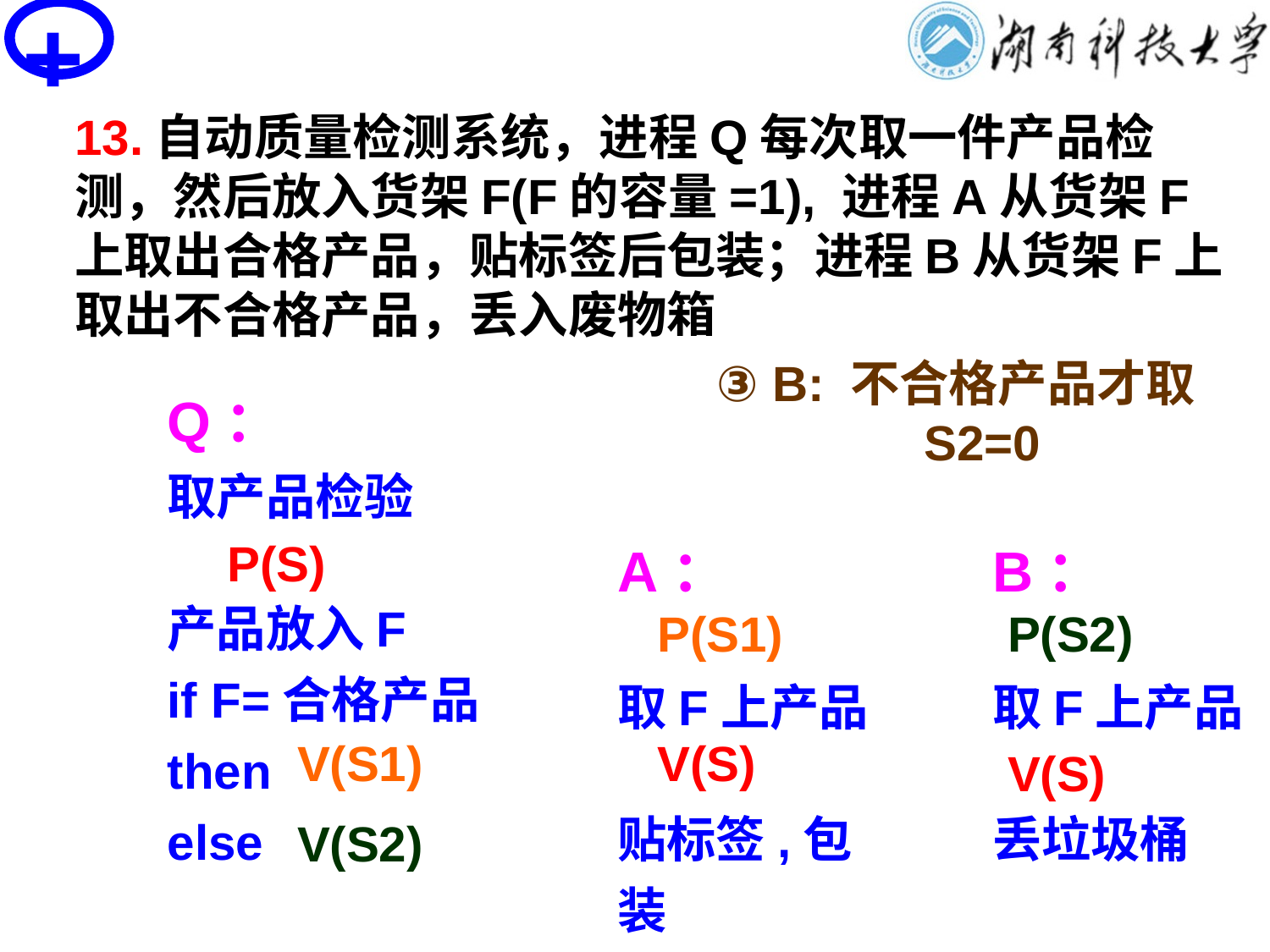

+

# PV操作思考题
13.自动质量检测系统，进程Q每次取一件产品检测，然后放入货架F(F的容量=1), 进程A从货架F上取出合格产品，贴标签后包装；进程B从货架F上取出不合格产品，丢入废物箱
①  满不放：
    S=1
②  A: 合格产品才取
    S1=0
 ③ B: 不合格产品才取
    S2=0
Q：
取产品检验

产品放入F
if F=合格产品
then
else
A：

取F上产品

贴标签,包装
B：

取F上产品

丢垃圾桶
P(S)
P(S1)
P(S2)
V(S1)
V(S)
V(S)
V(S2)